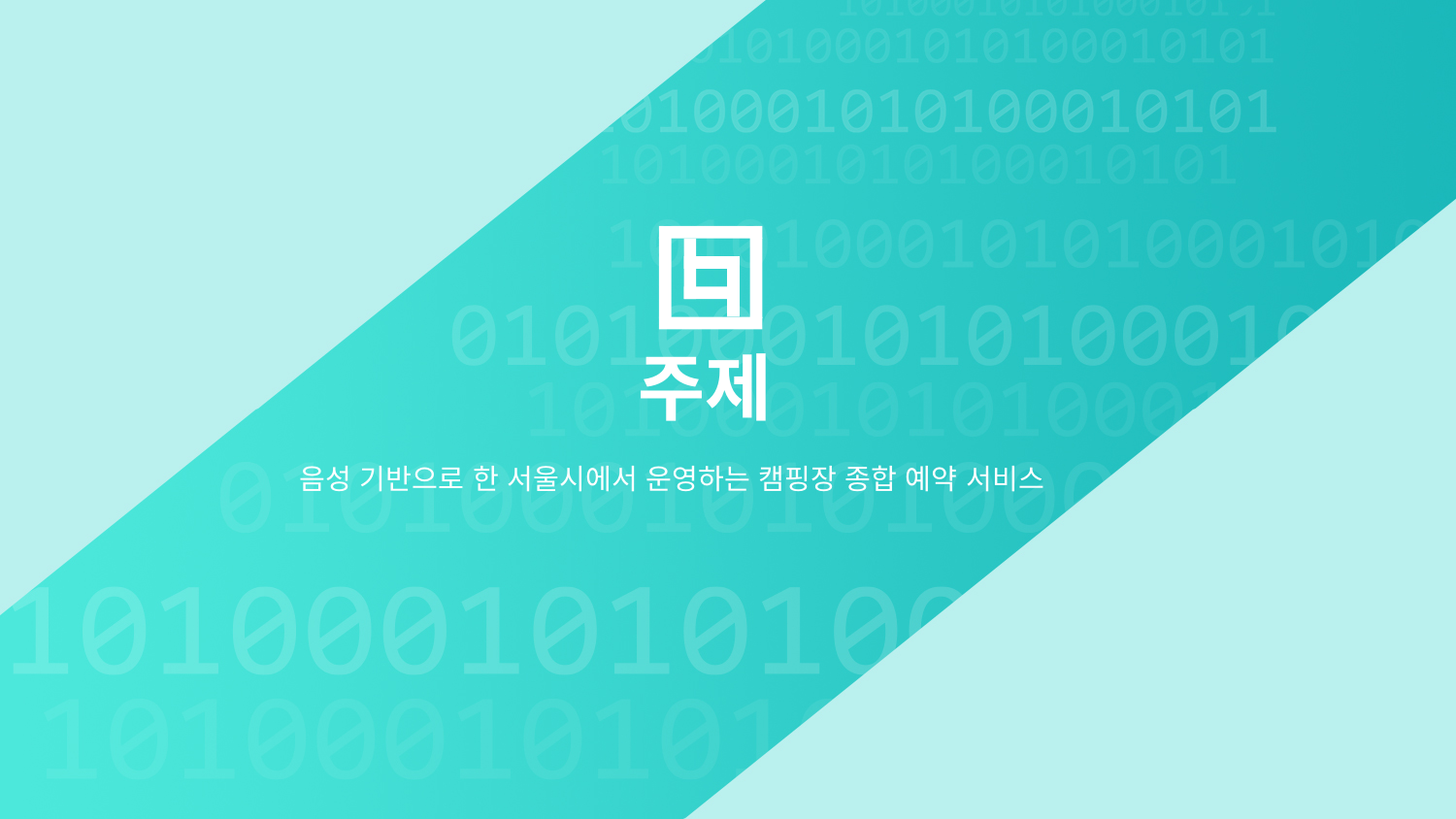

주제
음성 기반으로 한 서울시에서 운영하는 캠핑장 종합 예약 서비스